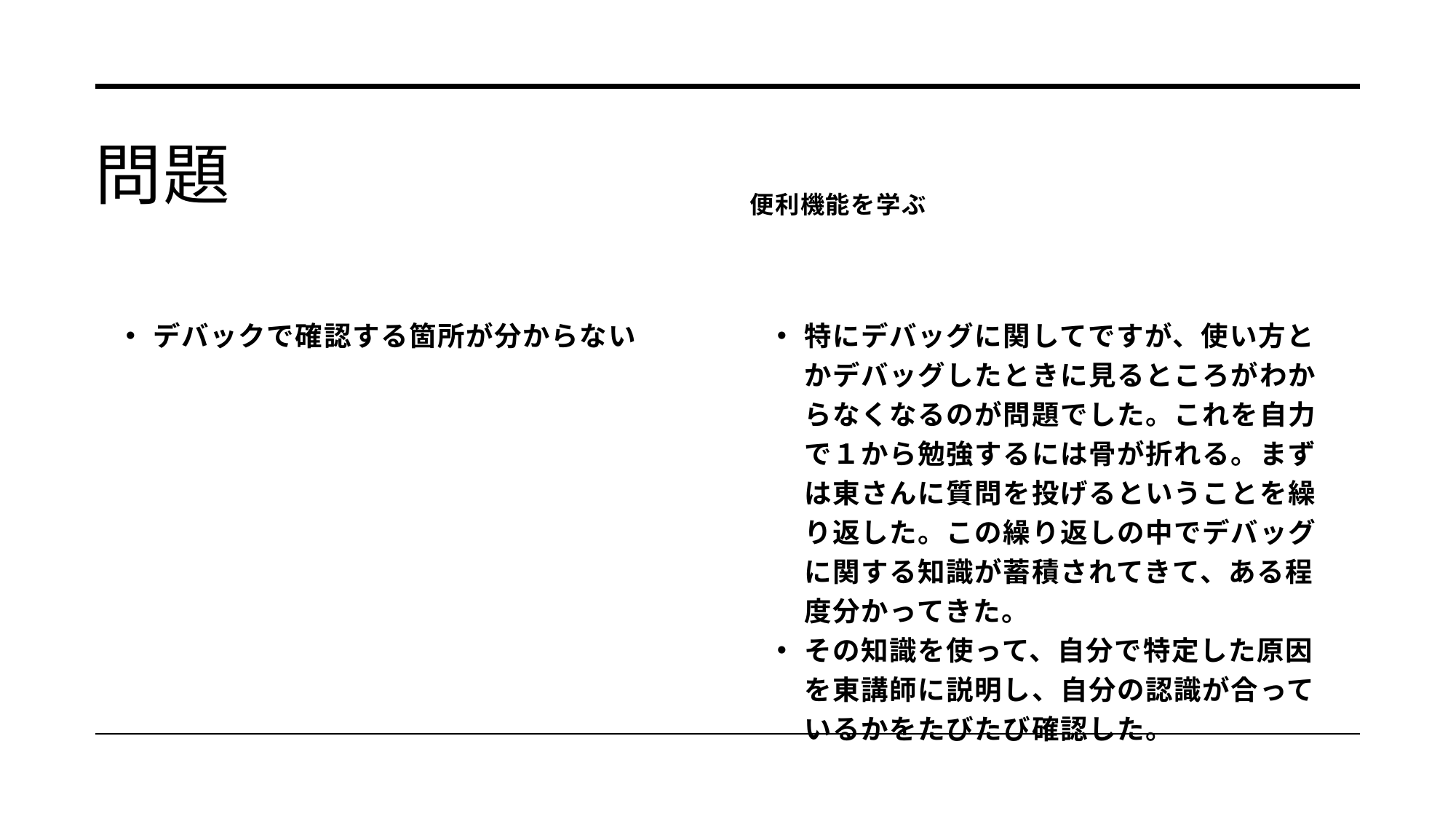

# 問題

便利機能を学ぶ

デバックで確認する箇所が分からない

特にデバッグに関してですが、使い方とかデバッグしたときに見るところがわからなくなるのが問題でした。これを自力で１から勉強するには骨が折れる。まずは東さんに質問を投げるということを繰り返した。この繰り返しの中でデバッグに関する知識が蓄積されてきて、ある程度分かってきた。
その知識を使って、自分で特定した原因を東講師に説明し、自分の認識が合っているかをたびたび確認した。